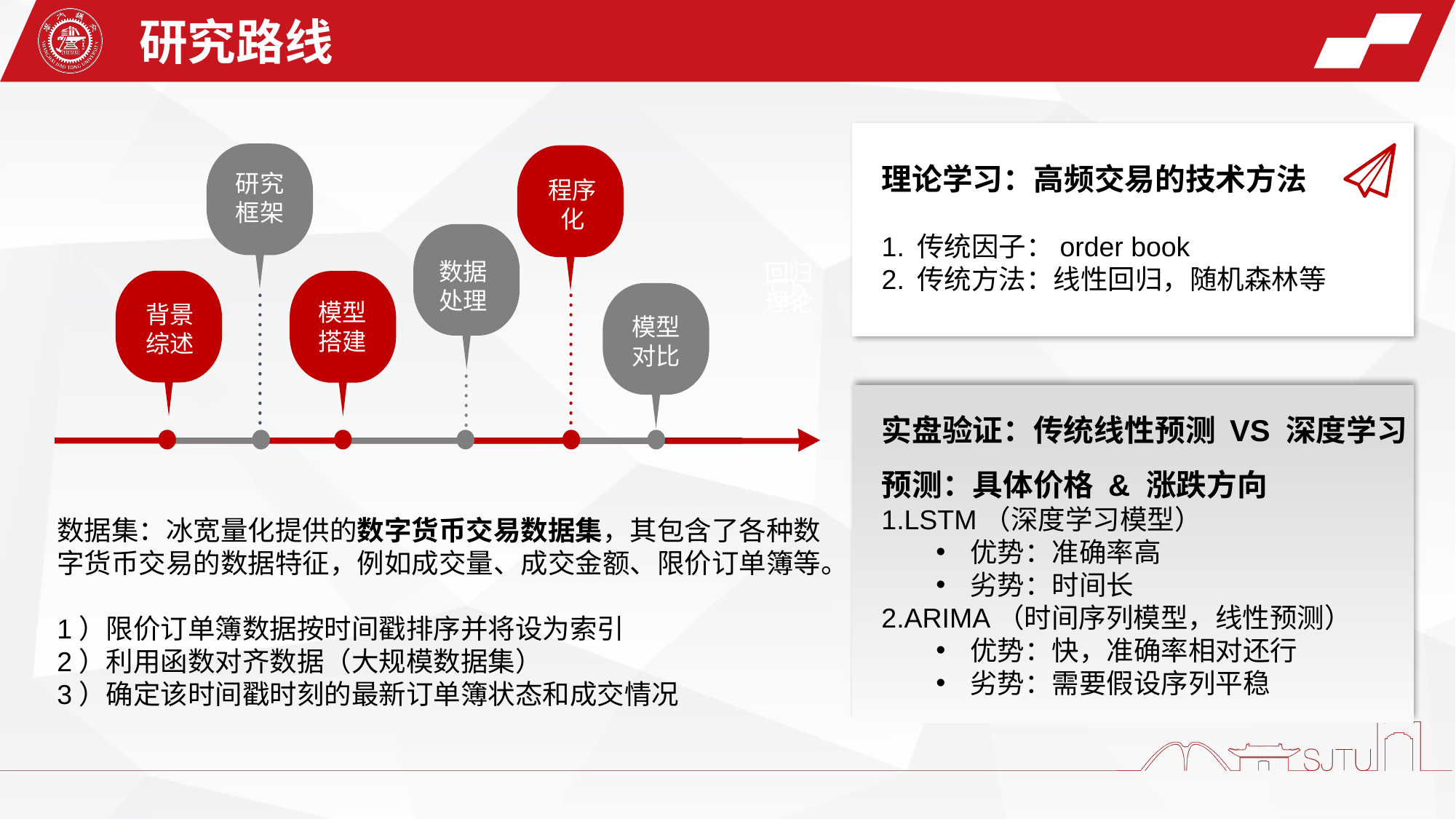

研究路线

理论学习：高频交易的技术方法

 传统因子：order book
 传统方法：线性回归，随机森林等
研究框架
程序化

数据处理
回归理论

模型搭建

背景综述
模型对比

实盘验证：传统线性预测 VS 深度学习
预测：具体价格 & 涨跌方向
LSTM（深度学习模型）
优势：准确率高
劣势：时间长
ARIMA（时间序列模型，线性预测）
优势：快，准确率相对还行
劣势：需要假设序列平稳

数据集：冰宽量化提供的数字货币交易数据集，其包含了各种数字货币交易的数据特征，例如成交量、成交金额、限价订单簿等。

1）限价订单簿数据按时间戳排序并将设为索引
2）利用函数对齐数据（大规模数据集）
3）确定该时间戳时刻的最新订单簿状态和成交情况